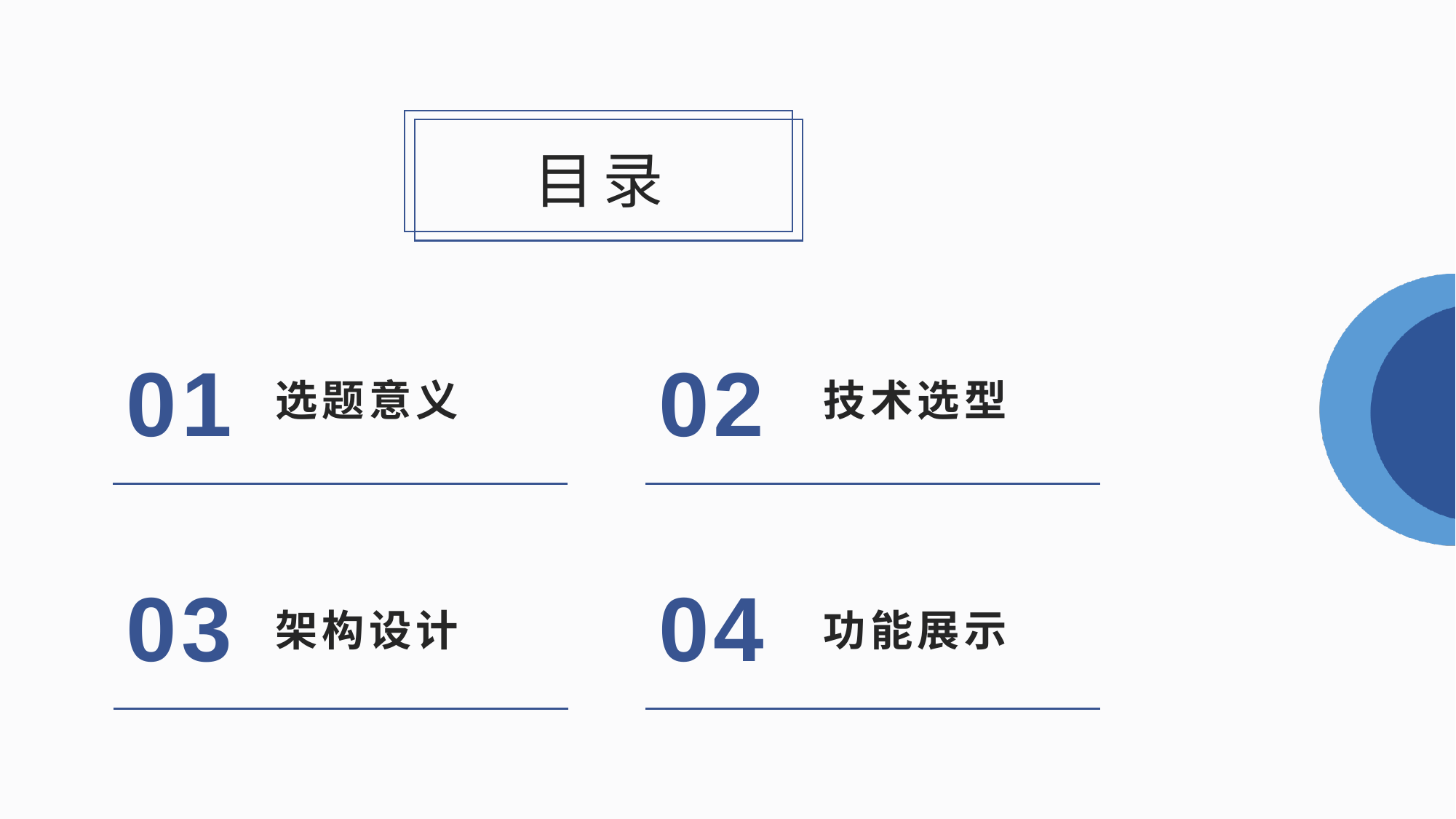

目录
01
02
选题意义
技术选型
03
04
架构设计
功能展示